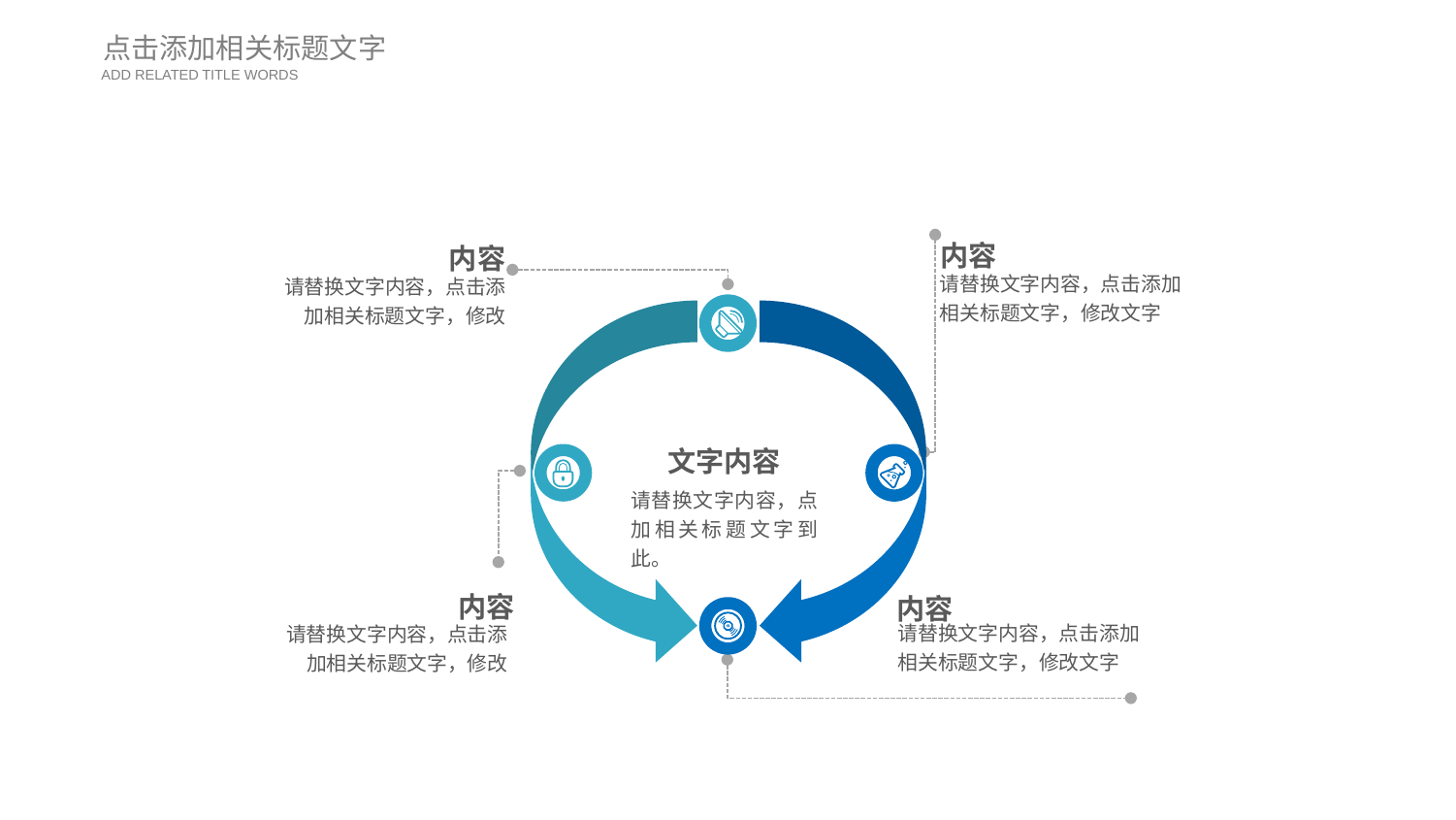

内容
请替换文字内容，点击添加相关标题文字，修改文字
内容
请替换文字内容，点击添加相关标题文字，修改

文字内容

请替换文字内容，点加相关标题文字到此。

内容
请替换文字内容，点击添加相关标题文字，修改
内容
请替换文字内容，点击添加相关标题文字，修改文字